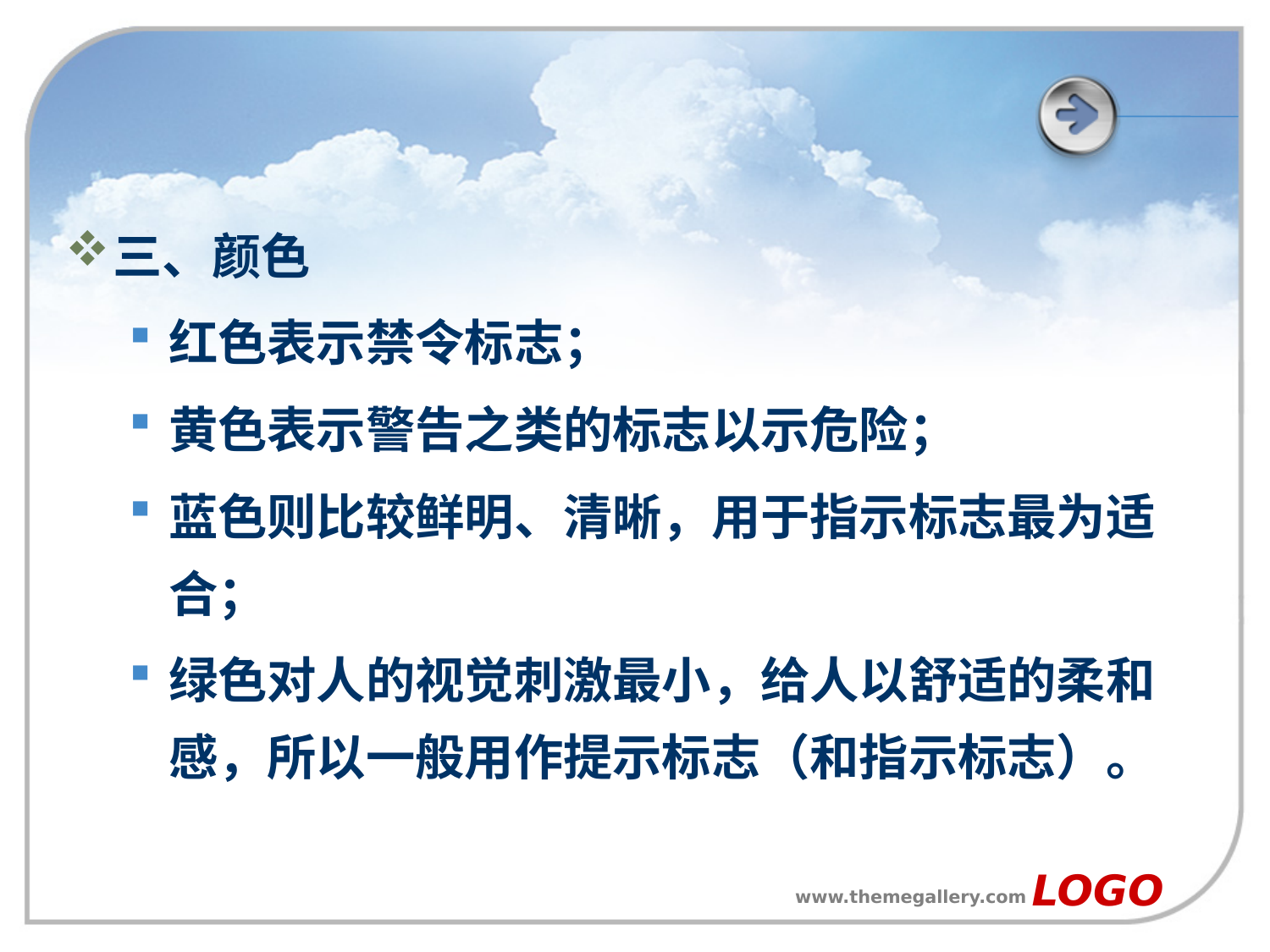

#
三、颜色
红色表示禁令标志；
黄色表示警告之类的标志以示危险；
蓝色则比较鲜明、清晰，用于指示标志最为适合；
绿色对人的视觉刺激最小，给人以舒适的柔和感，所以一般用作提示标志（和指示标志）。
LOGO
www.themegallery.com